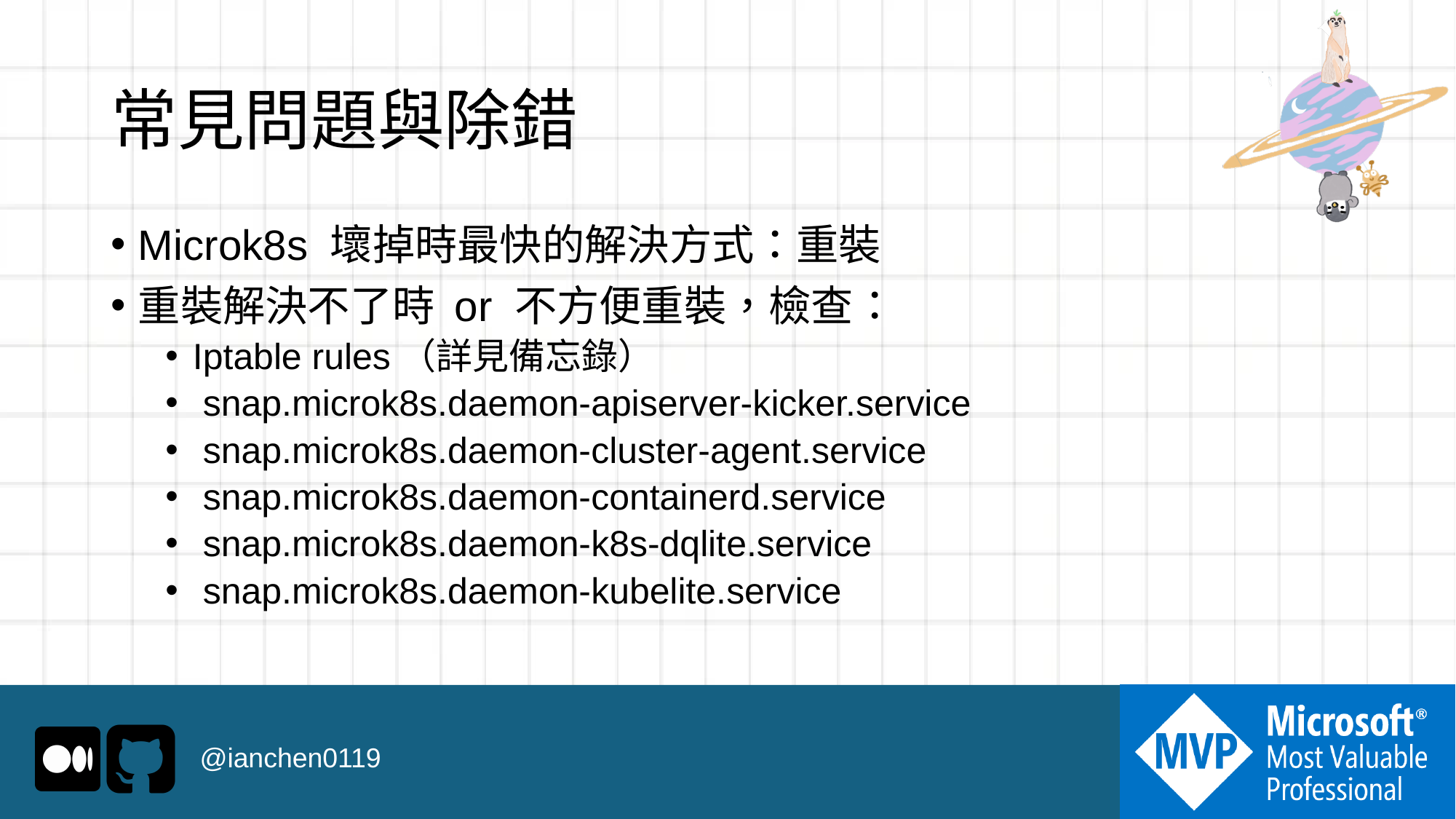

# 常見問題與除錯
Microk8s 壞掉時最快的解決方式：重裝
重裝解決不了時 or 不方便重裝，檢查：
Iptable rules（詳見備忘錄）
 snap.microk8s.daemon-apiserver-kicker.service
 snap.microk8s.daemon-cluster-agent.service
 snap.microk8s.daemon-containerd.service
 snap.microk8s.daemon-k8s-dqlite.service
 snap.microk8s.daemon-kubelite.service